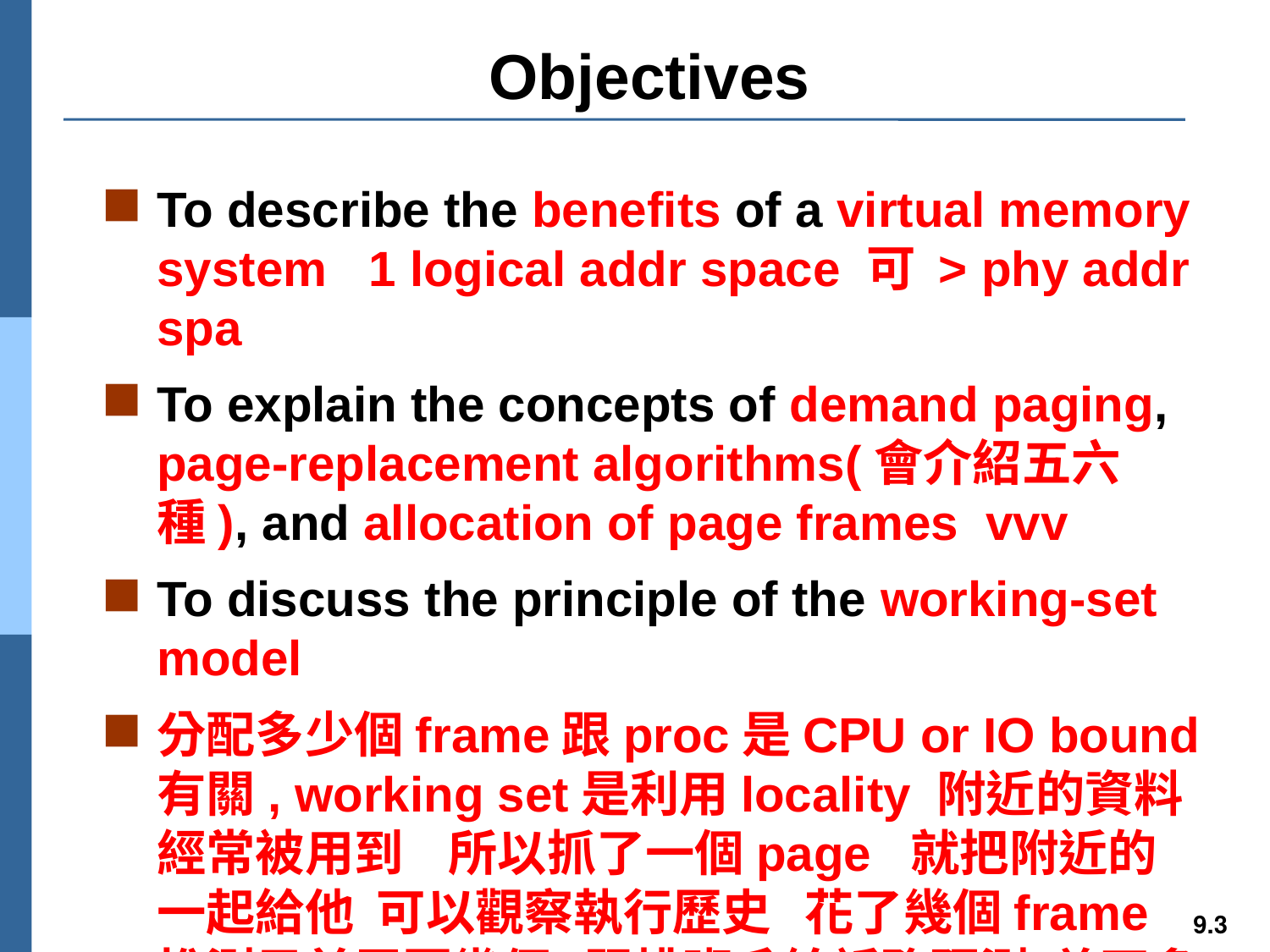

# Objectives
To describe the benefits of a virtual memory system   1 logical addr space 可 > phy addr spa
To explain the concepts of demand paging, page-replacement algorithms(會介紹五六種), and allocation of page frames  vvv
To discuss the principle of the working-set model
分配多少個frame跟proc是CPU or IO bound 有關, working set是利用locality 附近的資料經常被用到    所以抓了一個page  就把附近的一起給他  可以觀察執行歷史   花了幾個frame  推測目前需要幾個   跟排班系統話務預測  差不多    上面的手段都是為了避免page fault因為代價大